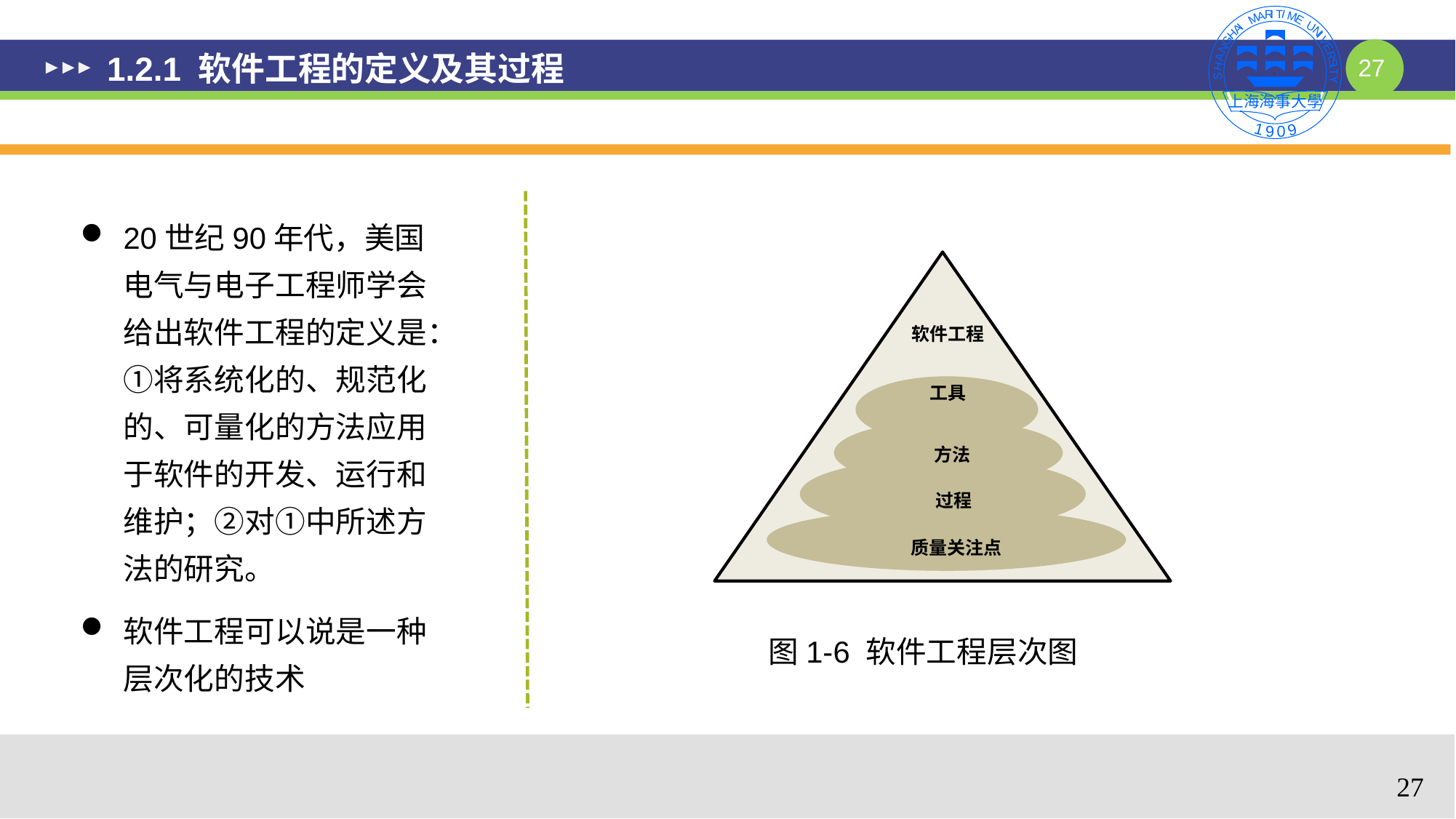

# 1.2.1 软件工程的定义及其过程

20世纪90年代，美国电气与电子工程师学会给出软件工程的定义是：①将系统化的、规范化的、可量化的方法应用于软件的开发、运行和维护；②对①中所述方法的研究。
软件工程可以说是一种层次化的技术

软件工程

工具

方法

过程

质量关注点
图1-6 软件工程层次图

27
27